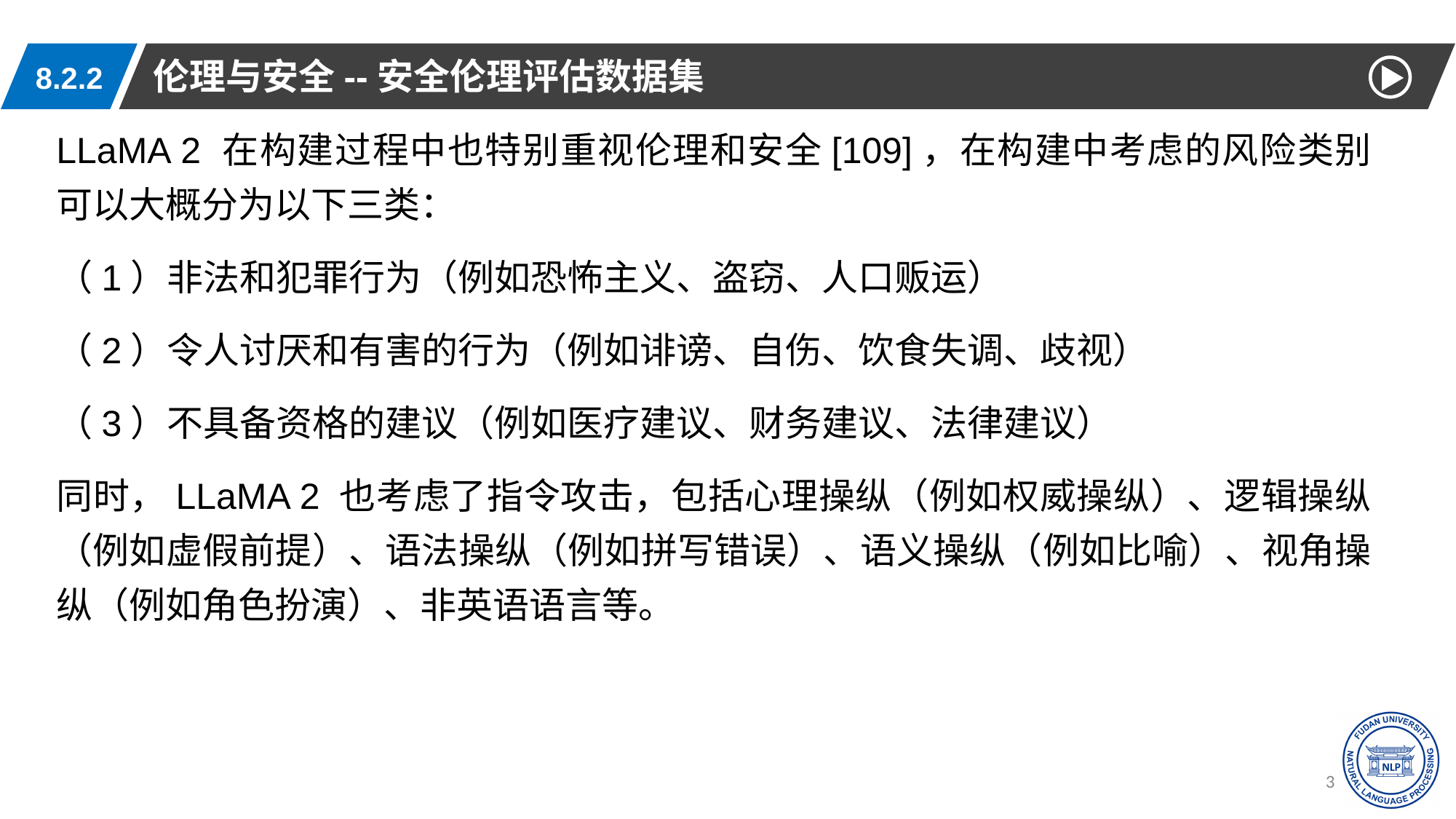

伦理与安全--安全伦理评估数据集
8.2.2

LLaMA 2 在构建过程中也特别重视伦理和安全[109]，在构建中考虑的风险类别可以大概分为以下三类：
（1）非法和犯罪行为（例如恐怖主义、盗窃、人口贩运）
（2）令人讨厌和有害的行为（例如诽谤、自伤、饮食失调、歧视）
（3）不具备资格的建议（例如医疗建议、财务建议、法律建议）
同时，LLaMA 2 也考虑了指令攻击，包括心理操纵（例如权威操纵）、逻辑操纵（例如虚假前提）、语法操纵（例如拼写错误）、语义操纵（例如比喻）、视角操纵（例如角色扮演）、非英语语言等。
30